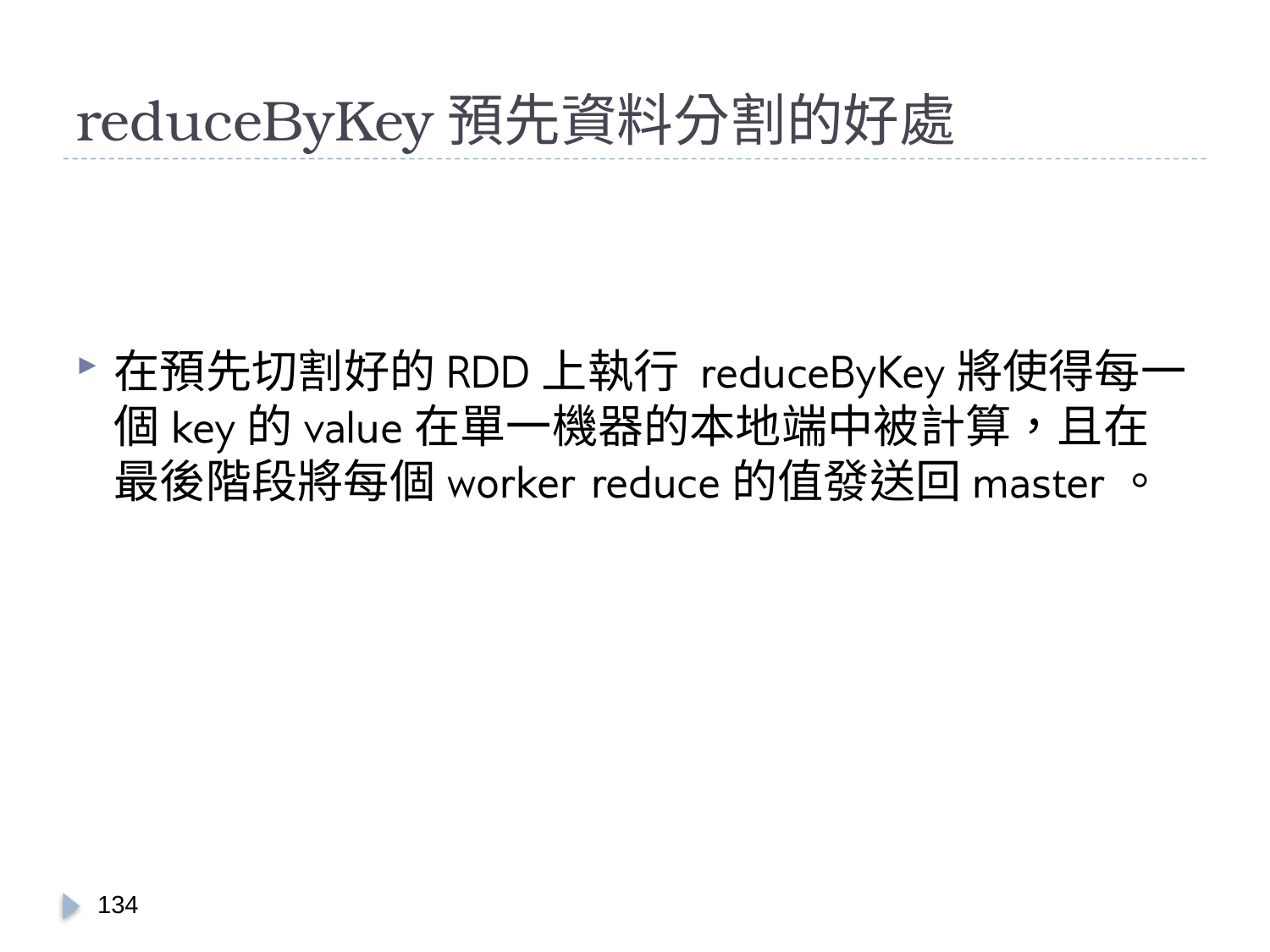

# reduceByKey預先資料分割的好處
在預先切割好的RDD上執行 reduceByKey將使得每一個key的value在單一機器的本地端中被計算，且在最後階段將每個worker reduce的值發送回master。
134